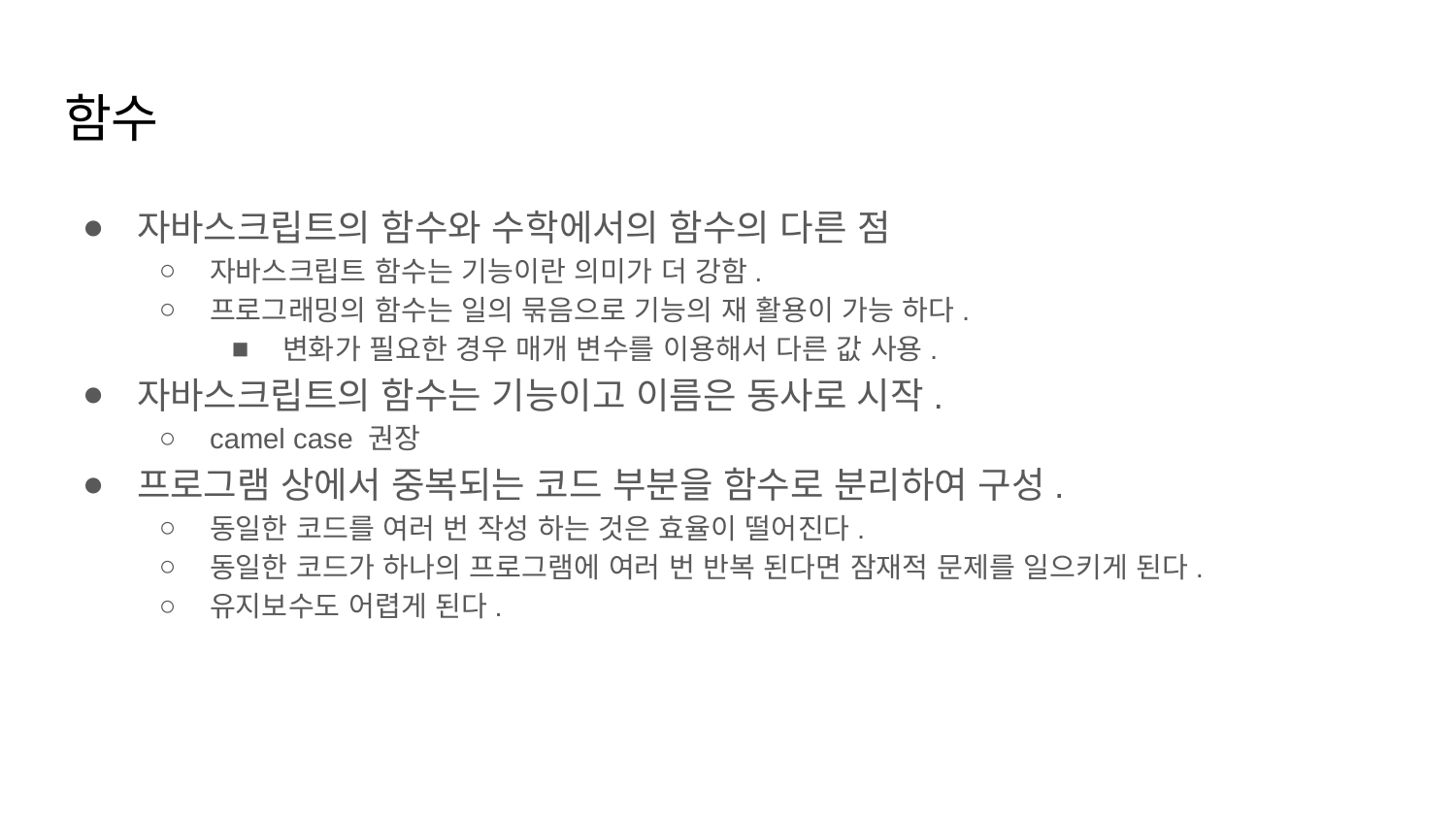

# 함수
자바스크립트의 함수와 수학에서의 함수의 다른 점
자바스크립트 함수는 기능이란 의미가 더 강함.
프로그래밍의 함수는 일의 묶음으로 기능의 재 활용이 가능 하다.
변화가 필요한 경우 매개 변수를 이용해서 다른 값 사용.
자바스크립트의 함수는 기능이고 이름은 동사로 시작.
camel case 권장
프로그램 상에서 중복되는 코드 부분을 함수로 분리하여 구성.
동일한 코드를 여러 번 작성 하는 것은 효율이 떨어진다.
동일한 코드가 하나의 프로그램에 여러 번 반복 된다면 잠재적 문제를 일으키게 된다.
유지보수도 어렵게 된다.